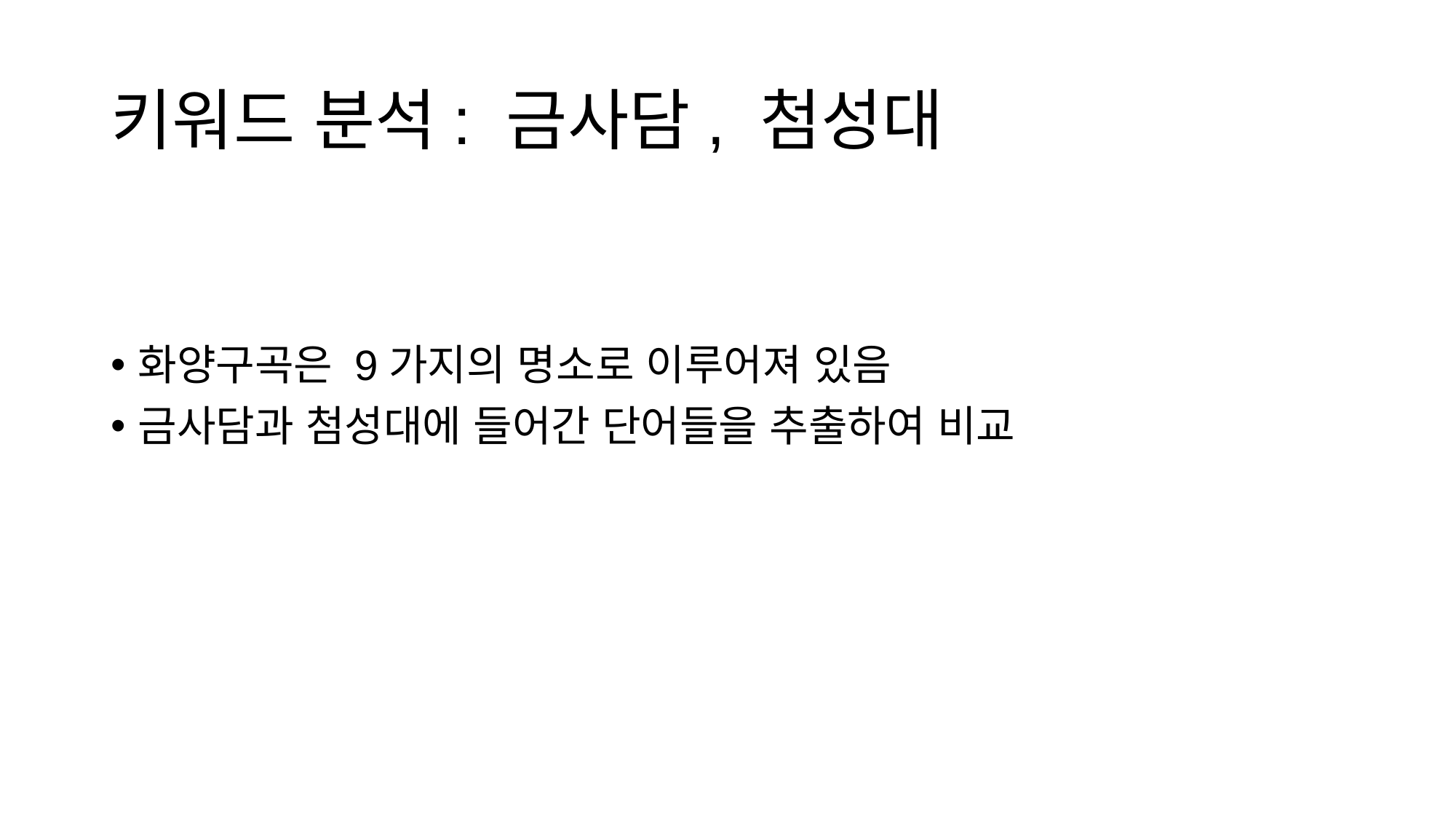

# 키워드 분석: 금사담, 첨성대
화양구곡은 9가지의 명소로 이루어져 있음
금사담과 첨성대에 들어간 단어들을 추출하여 비교